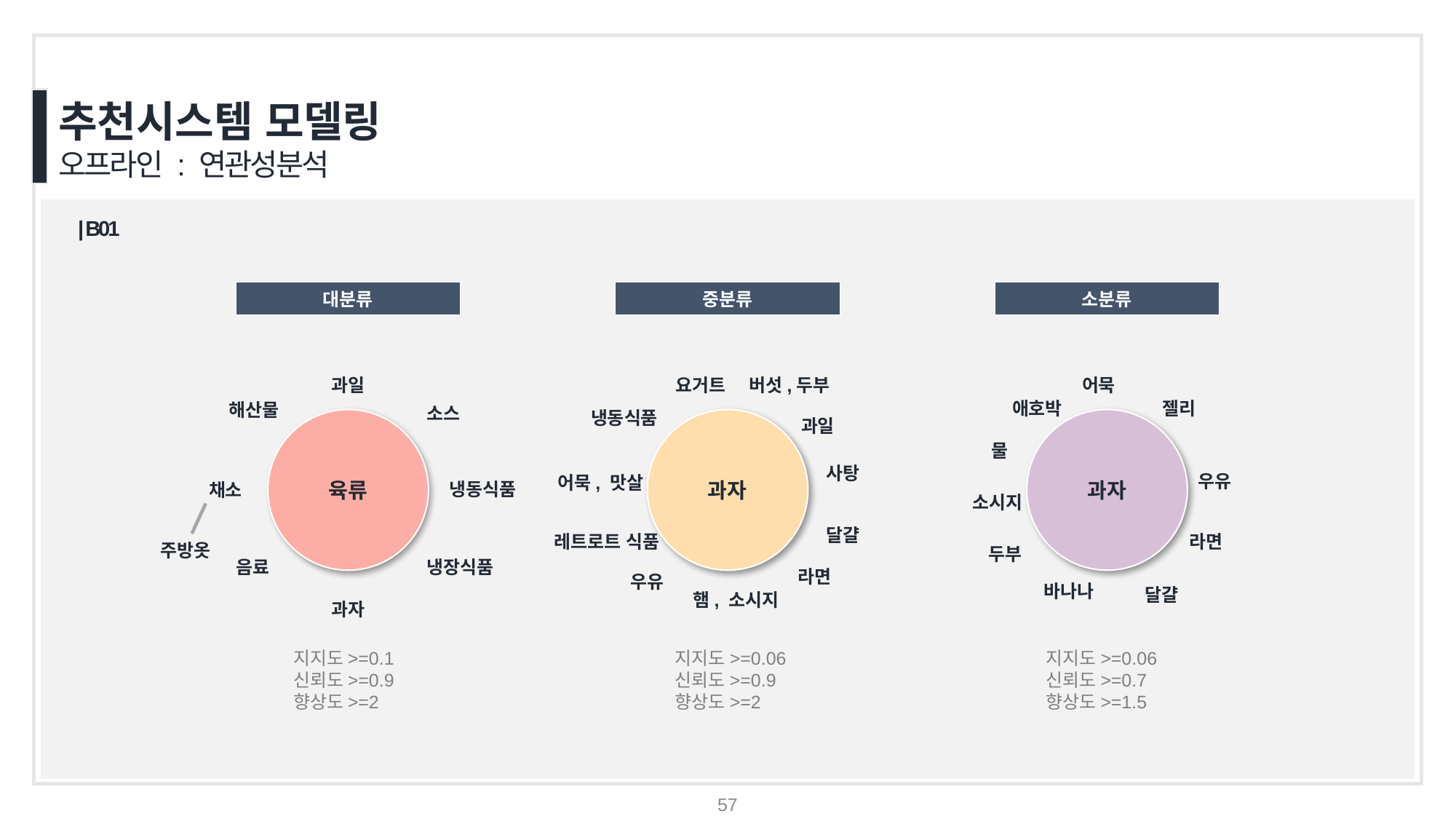

추천시스템 모델링
오프라인 : 연관성분석
| B01
대분류
중분류
소분류
과일
요거트
버섯,두부
어묵
젤리
애호박
해산물
소스
냉동식품
과일
육류
과자
과자
물
사탕
우유
어묵, 맛살
냉동식품
채소
소시지
달걀
라면
레트로트 식품
주방옷
두부
음료
냉장식품
라면
우유
바나나
달걀
햄, 소시지
과자
지지도>=0.1
신뢰도>=0.9
향상도>=2
지지도>=0.06
신뢰도>=0.9
향상도>=2
지지도>=0.06
신뢰도>=0.7
향상도>=1.5
57